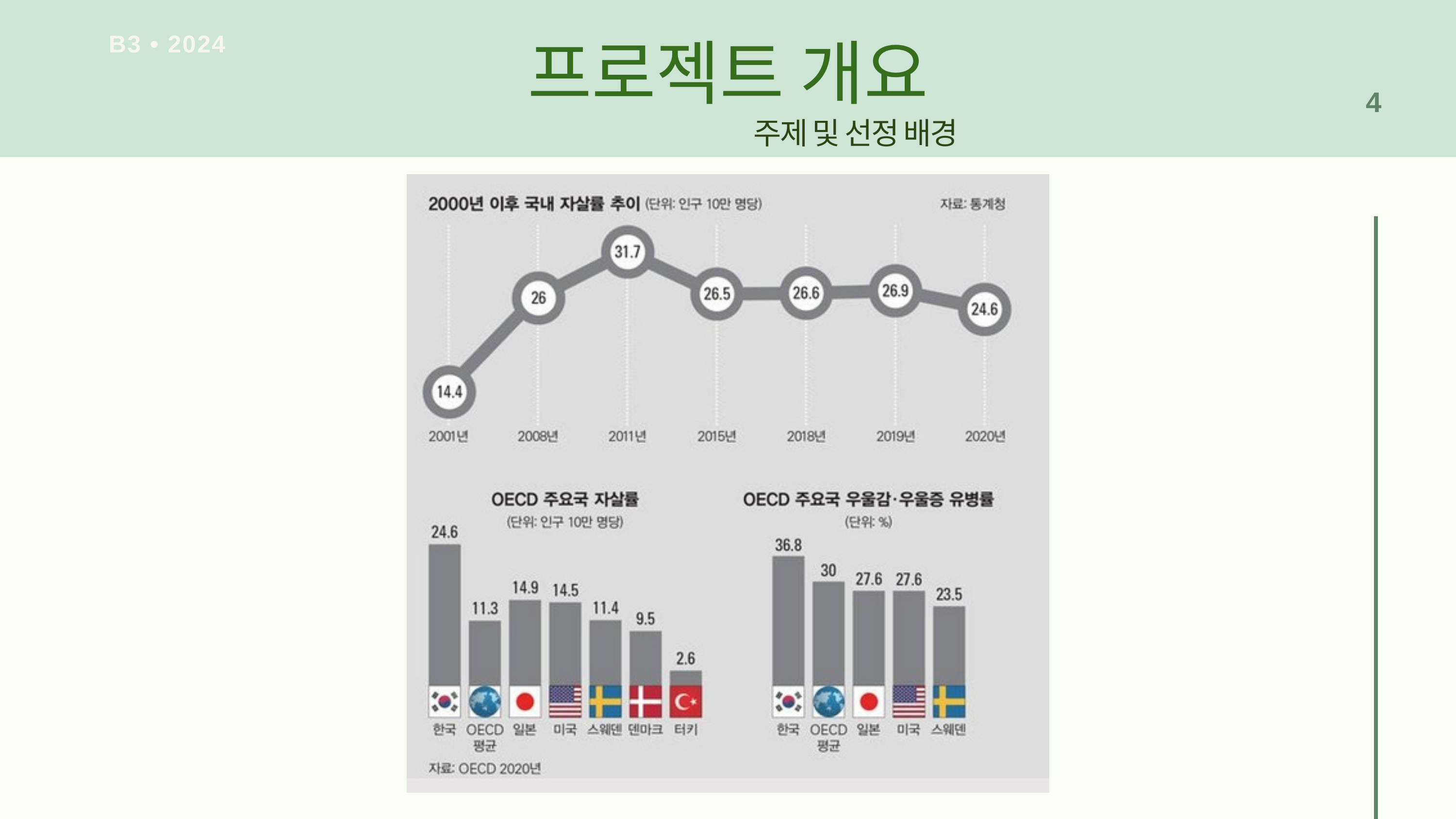

프로젝트 개요
B3 • 2024
4

주제 및 선정 배경